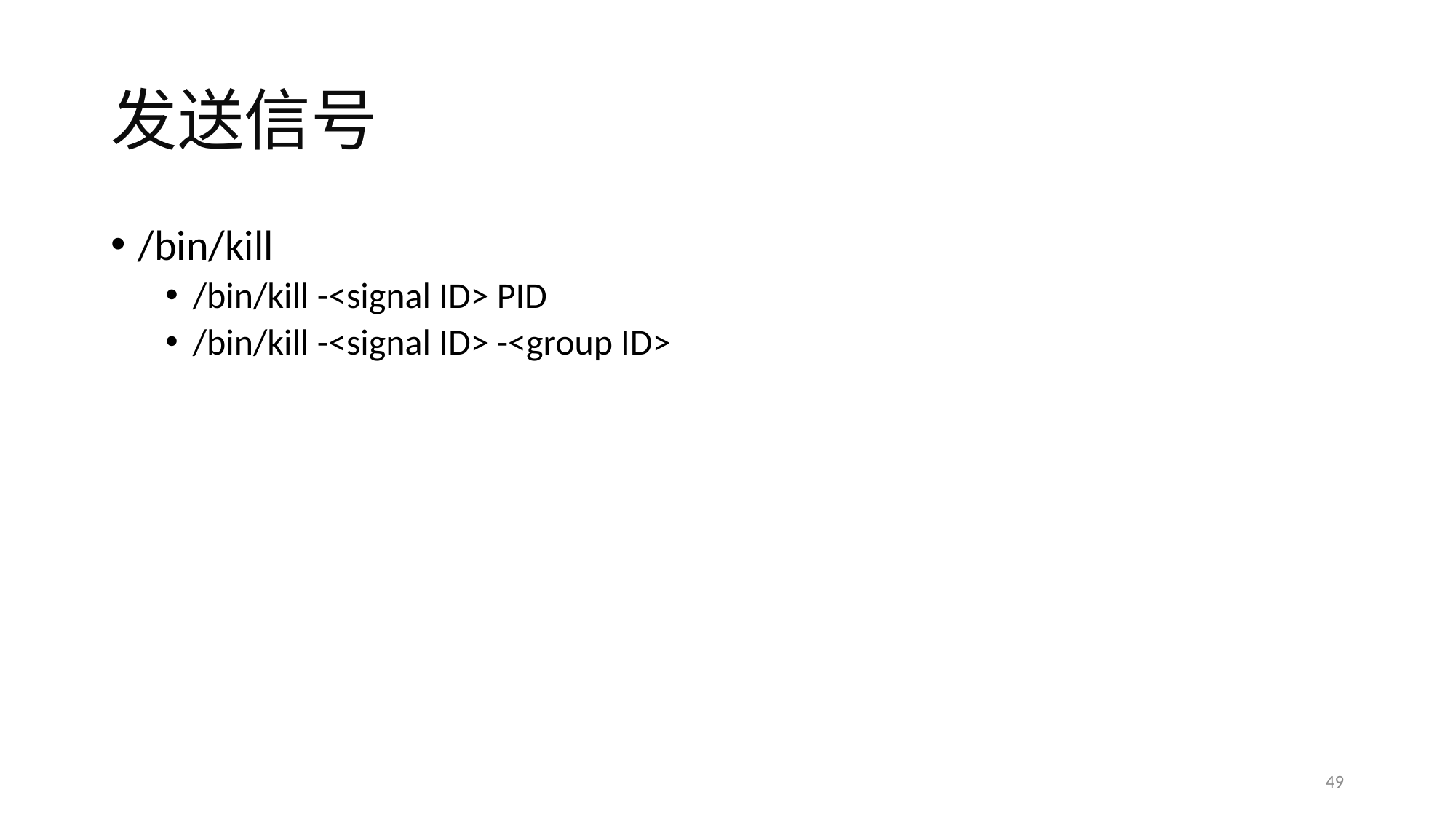

# 发送信号
/bin/kill
/bin/kill -<signal ID> PID
/bin/kill -<signal ID> -<group ID>
49